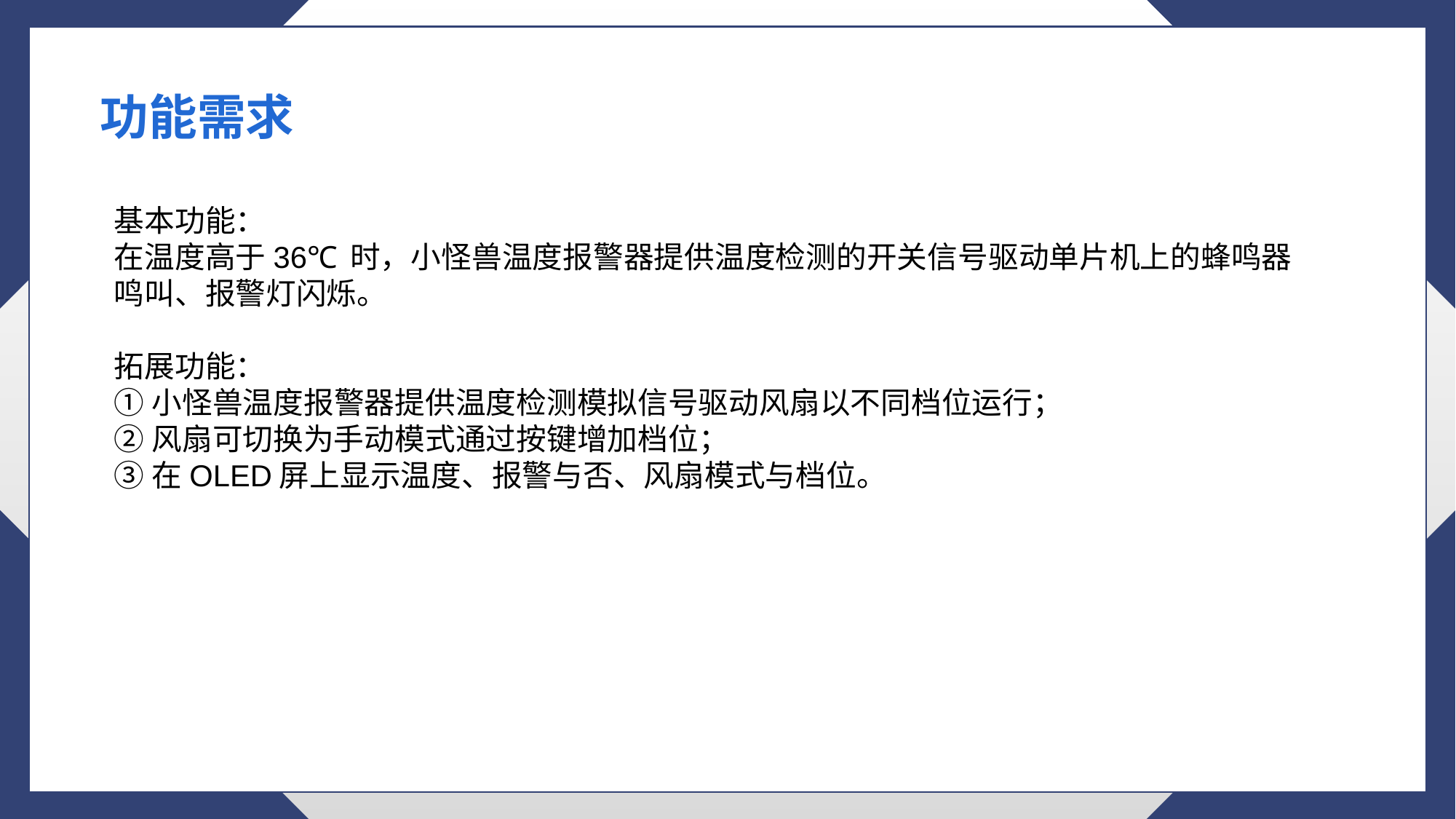

功能需求
基本功能：
在温度高于36℃时，小怪兽温度报警器提供温度检测的开关信号驱动单片机上的蜂鸣器鸣叫、报警灯闪烁。

拓展功能：
①小怪兽温度报警器提供温度检测模拟信号驱动风扇以不同档位运行；
②风扇可切换为手动模式通过按键增加档位；
③在OLED屏上显示温度、报警与否、风扇模式与档位。